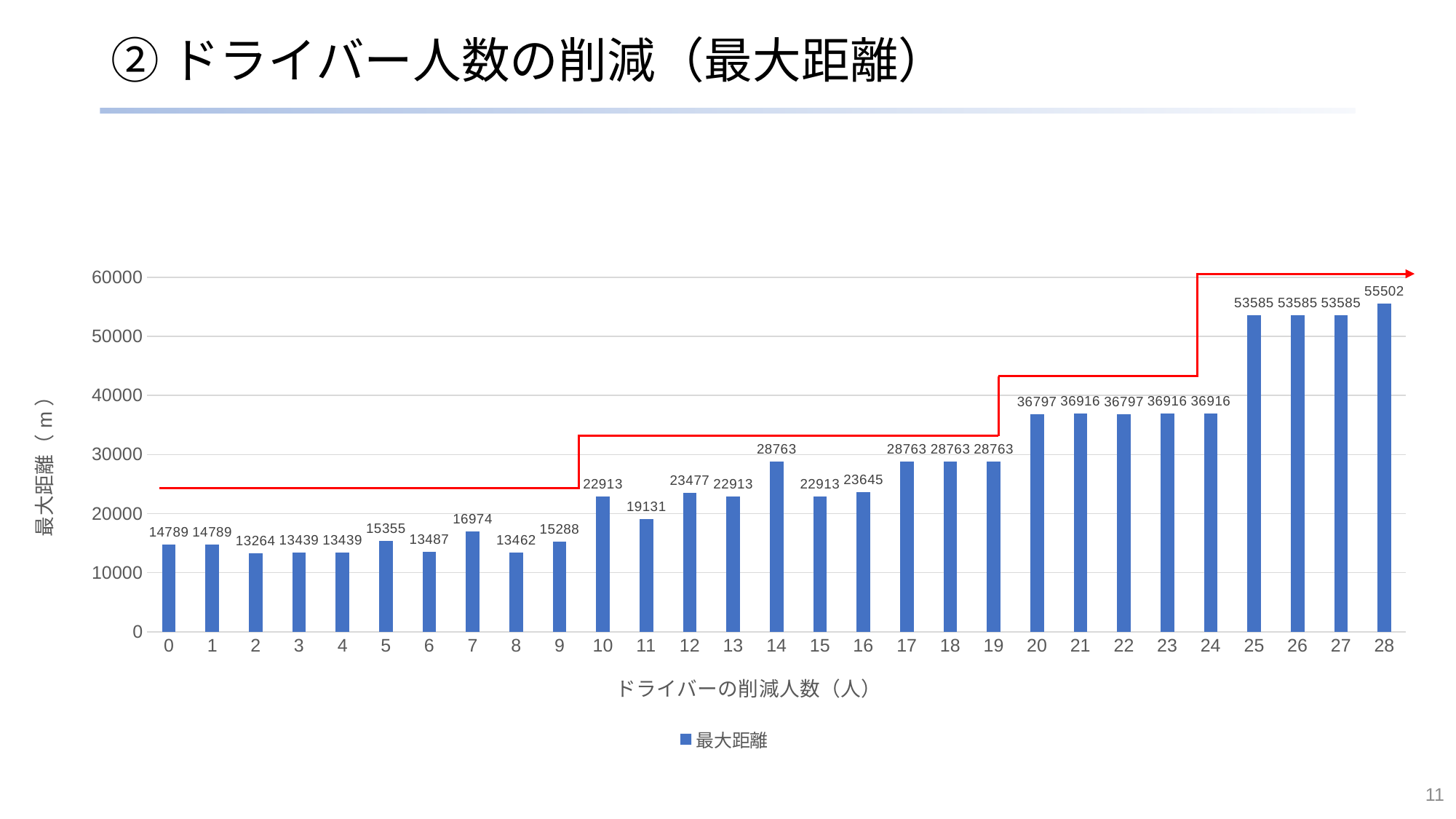

# ②ドライバー人数の削減（最大距離）

### Chart

| Category | 最大距離 |
|---|---|
| 0 | 14789.0 |
| 1 | 14789.0 |
| 2 | 13264.0 |
| 3 | 13439.0 |
| 4 | 13439.0 |
| 5 | 15355.0 |
| 6 | 13487.0 |
| 7 | 16974.0 |
| 8 | 13462.0 |
| 9 | 15288.0 |
| 10 | 22913.0 |
| 11 | 19131.0 |
| 12 | 23477.0 |
| 13 | 22913.0 |
| 14 | 28763.0 |
| 15 | 22913.0 |
| 16 | 23645.0 |
| 17 | 28763.0 |
| 18 | 28763.0 |
| 19 | 28763.0 |
| 20 | 36797.0 |
| 21 | 36916.0 |
| 22 | 36797.0 |
| 23 | 36916.0 |
| 24 | 36916.0 |
| 25 | 53585.0 |
| 26 | 53585.0 |
| 27 | 53585.0 |
| 28 | 55502.0 |
11